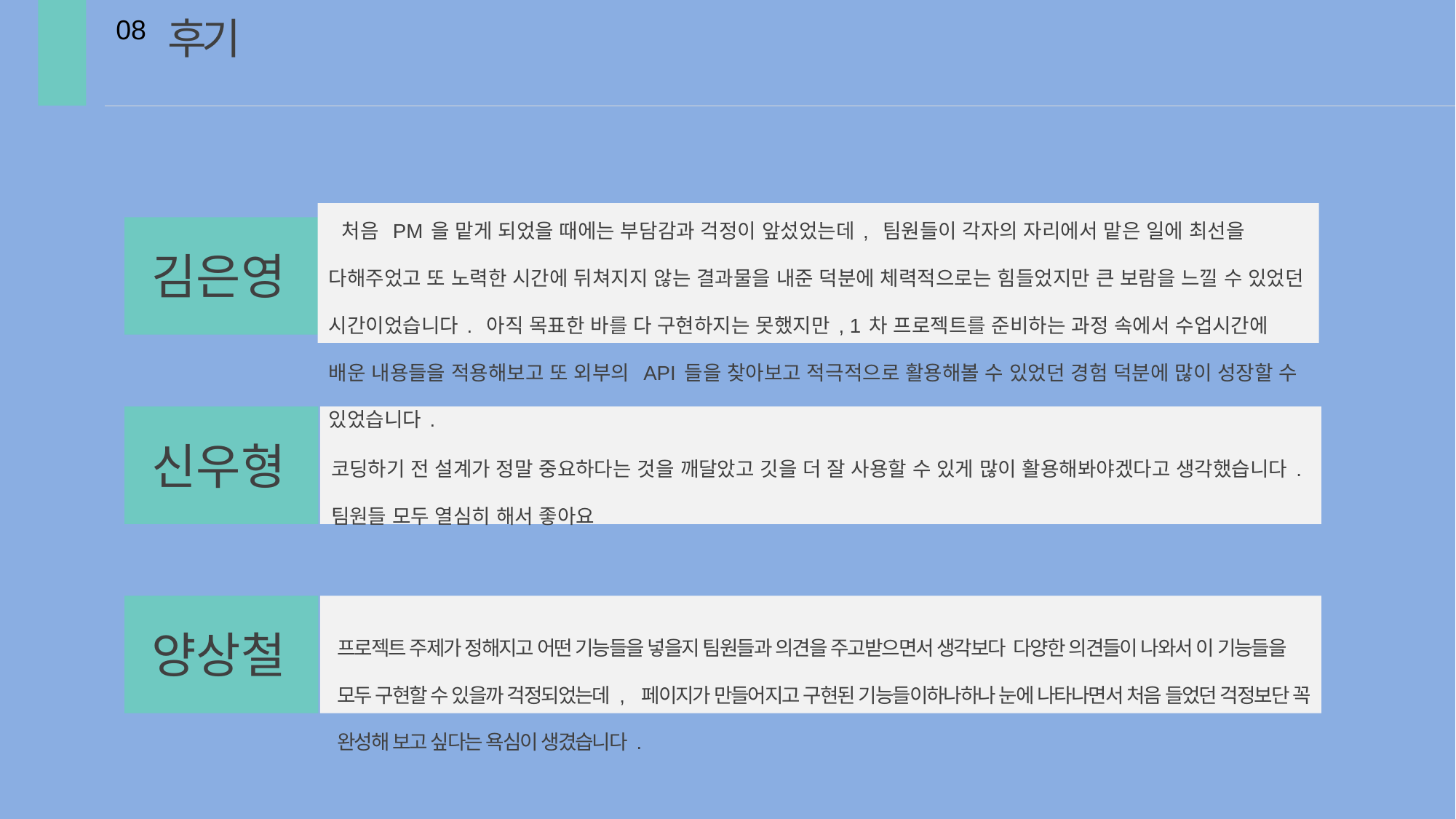

후기
08
 처음 PM을 맡게 되었을 때에는 부담감과 걱정이 앞섰었는데, 팀원들이 각자의 자리에서 맡은 일에 최선을 다해주었고 또 노력한 시간에 뒤쳐지지 않는 결과물을 내준 덕분에 체력적으로는 힘들었지만 큰 보람을 느낄 수 있었던 시간이었습니다. 아직 목표한 바를 다 구현하지는 못했지만, 1차 프로젝트를 준비하는 과정 속에서 수업시간에 배운 내용들을 적용해보고 또 외부의 API들을 찾아보고 적극적으로 활용해볼 수 있었던 경험 덕분에 많이 성장할 수 있었습니다.

김은영

코딩하기 전 설계가 정말 중요하다는 것을 깨달았고 깃을 더 잘 사용할 수 있게 많이 활용해봐야겠다고 생각했습니다. 팀원들 모두 열심히 해서 좋아요
신우형

프로젝트 주제가 정해지고 어떤 기능들을 넣을지 팀원들과 의견을 주고받으면서 생각보다  다양한 의견들이 나와서 이 기능들을 모두 구현할 수 있을까 걱정되었는데,  페이지가 만들어지고 구현된 기능들이하나하나 눈에 나타나면서 처음 들었던 걱정보단 꼭 완성해 보고 싶다는 욕심이 생겼습니다.
양상철